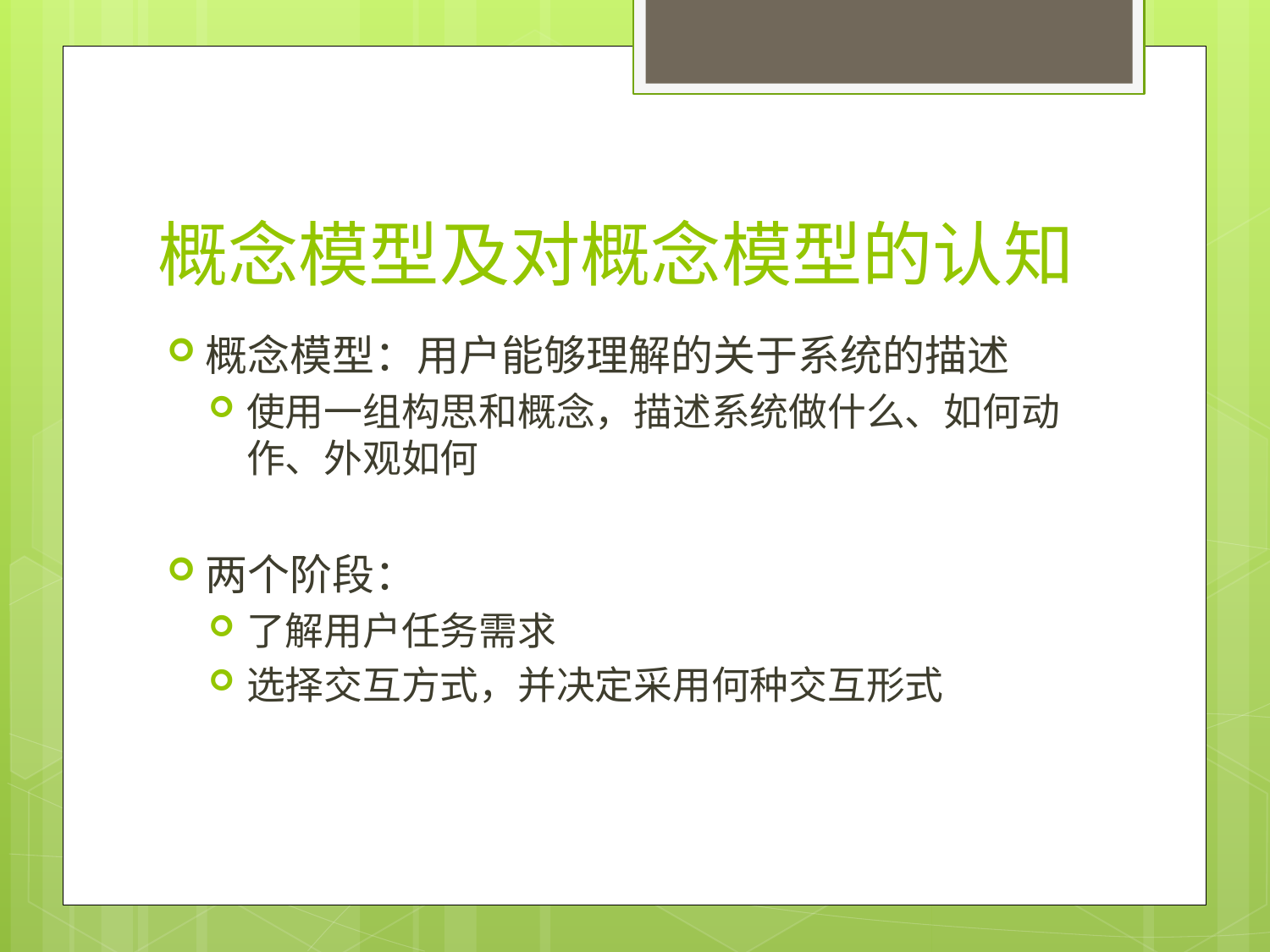

# 概念模型及对概念模型的认知
概念模型：用户能够理解的关于系统的描述
使用一组构思和概念，描述系统做什么、如何动作、外观如何

两个阶段：
了解用户任务需求
选择交互方式，并决定采用何种交互形式